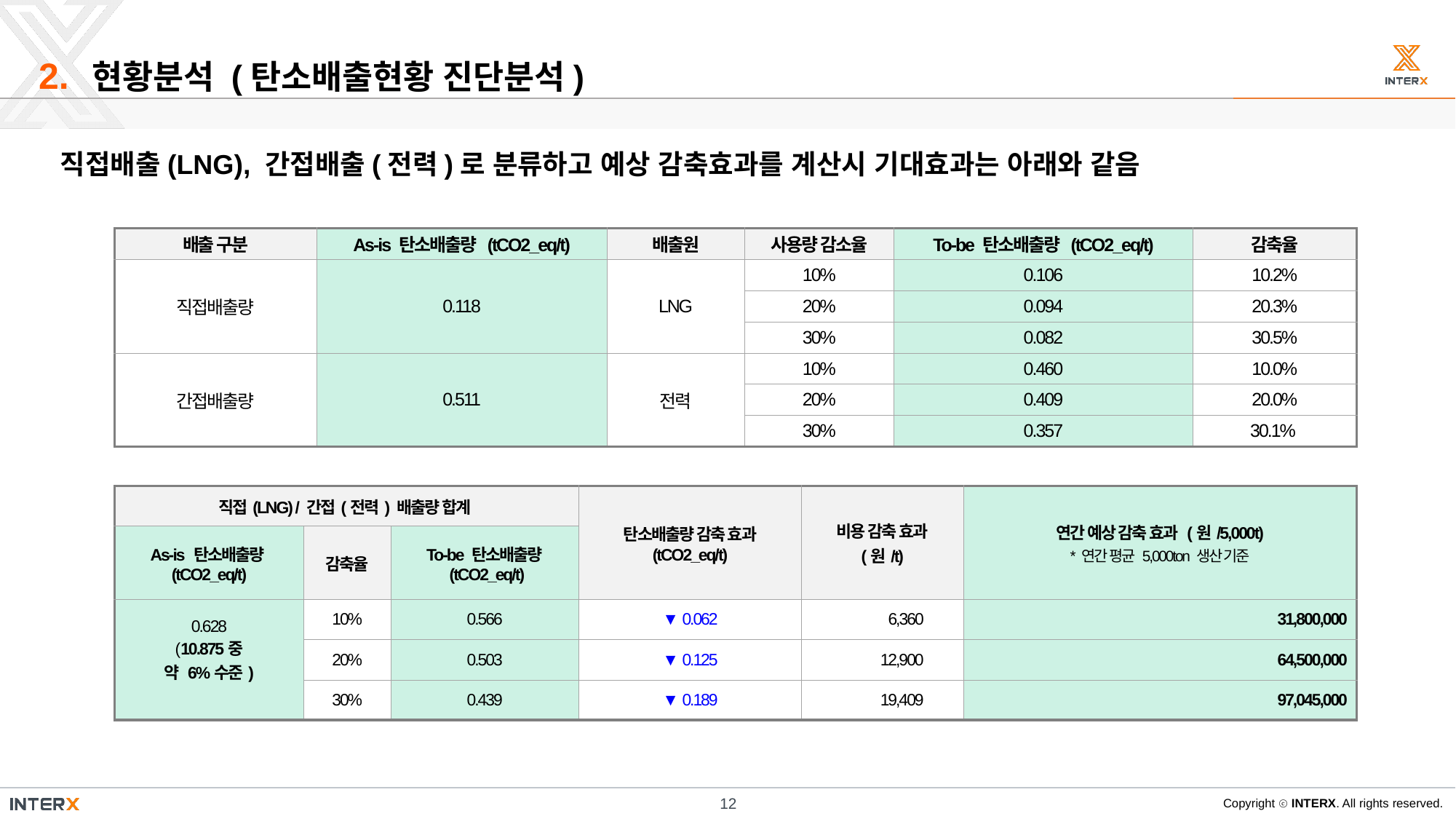

2.
현황분석 (탄소배출현황 진단분석)
직접배출(LNG), 간접배출(전력)로 분류하고 예상 감축효과를 계산시 기대효과는 아래와 같음
| 배출 구분 | As-is 탄소배출량 (tCO2\_eq/t) | 배출원 | 사용량 감소율 | To-be 탄소배출량 (tCO2\_eq/t) | 감축율 |
| --- | --- | --- | --- | --- | --- |
| 직접배출량 | 0.118 | LNG | 10% | 0.106 | 10.2% |
|  |  |  | 20% | 0.094 | 20.3% |
|  |  |  | 30% | 0.082 | 30.5% |
| 간접배출량 | 0.511 | 전력 | 10% | 0.460 | 10.0% |
|  |  |  | 20% | 0.409 | 20.0% |
|  |  |  | 30% | 0.357 | 30.1% |
| 직접(LNG) / 간접(전력) 배출량 합계 |  |  | 탄소배출량 감축 효과 (tCO2\_eq/t) | 비용 감축 효과 (원/t) | 연간 예상 감축 효과 (원/5,000t) \* 연간 평균 5,000ton 생산 기준 |
| --- | --- | --- | --- | --- | --- |
| As-is 탄소배출량 (tCO2\_eq/t) | 감축율 | To-be 탄소배출량 (tCO2\_eq/t) |  |  |  |
| 0.628 (10.875중 약 6%수준) | 10% | 0.566 | ▼ 0.062 | 6,360 | 31,800,000 |
|  | 20% | 0.503 | ▼ 0.125 | 12,900 | 64,500,000 |
|  | 30% | 0.439 | ▼ 0.189 | 19,409 | 97,045,000 |